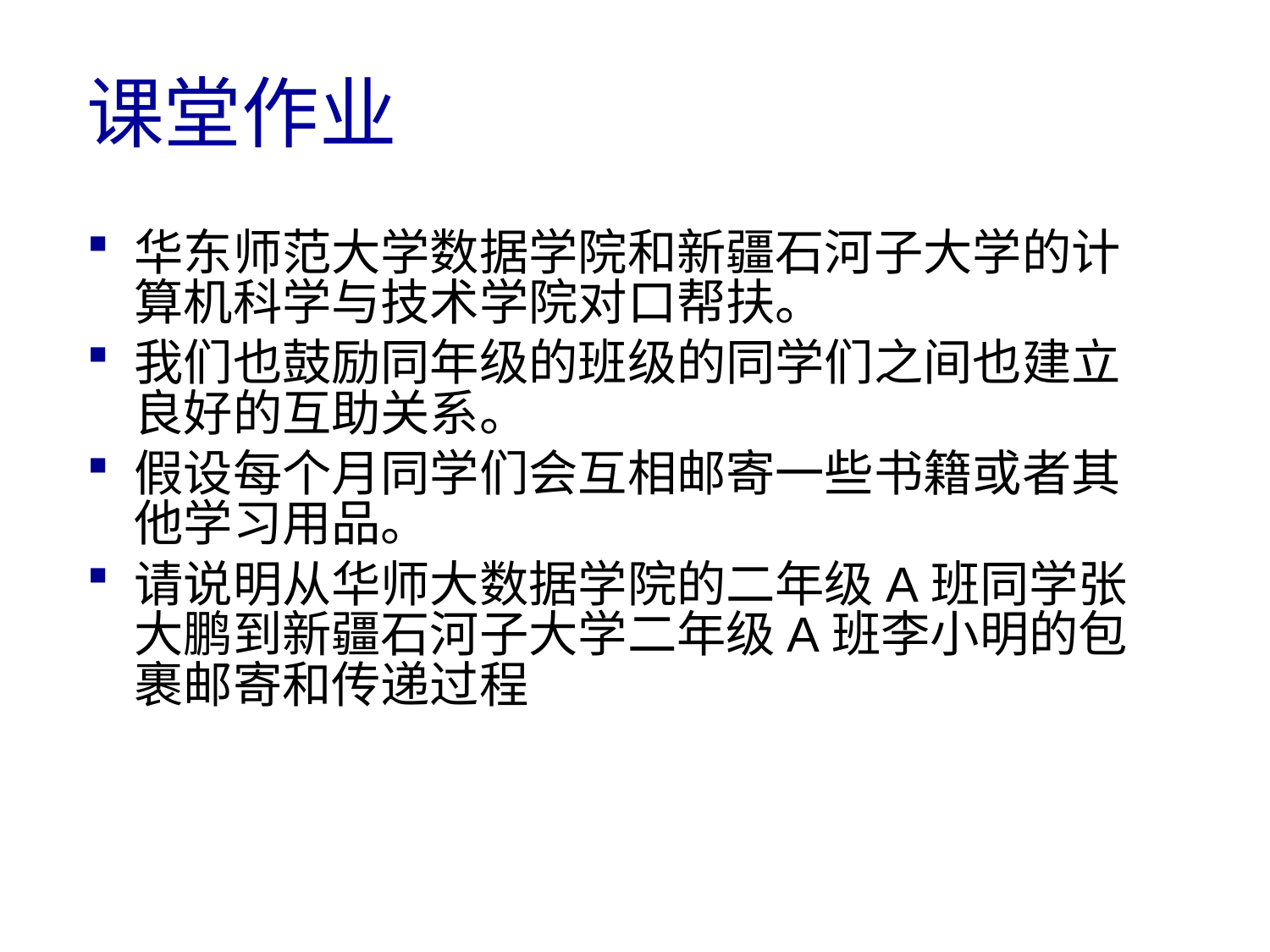

# 课堂作业
华东师范大学数据学院和新疆石河子大学的计算机科学与技术学院对口帮扶。
我们也鼓励同年级的班级的同学们之间也建立良好的互助关系。
假设每个月同学们会互相邮寄一些书籍或者其他学习用品。
请说明从华师大数据学院的二年级A班同学张大鹏到新疆石河子大学二年级A班李小明的包裹邮寄和传递过程